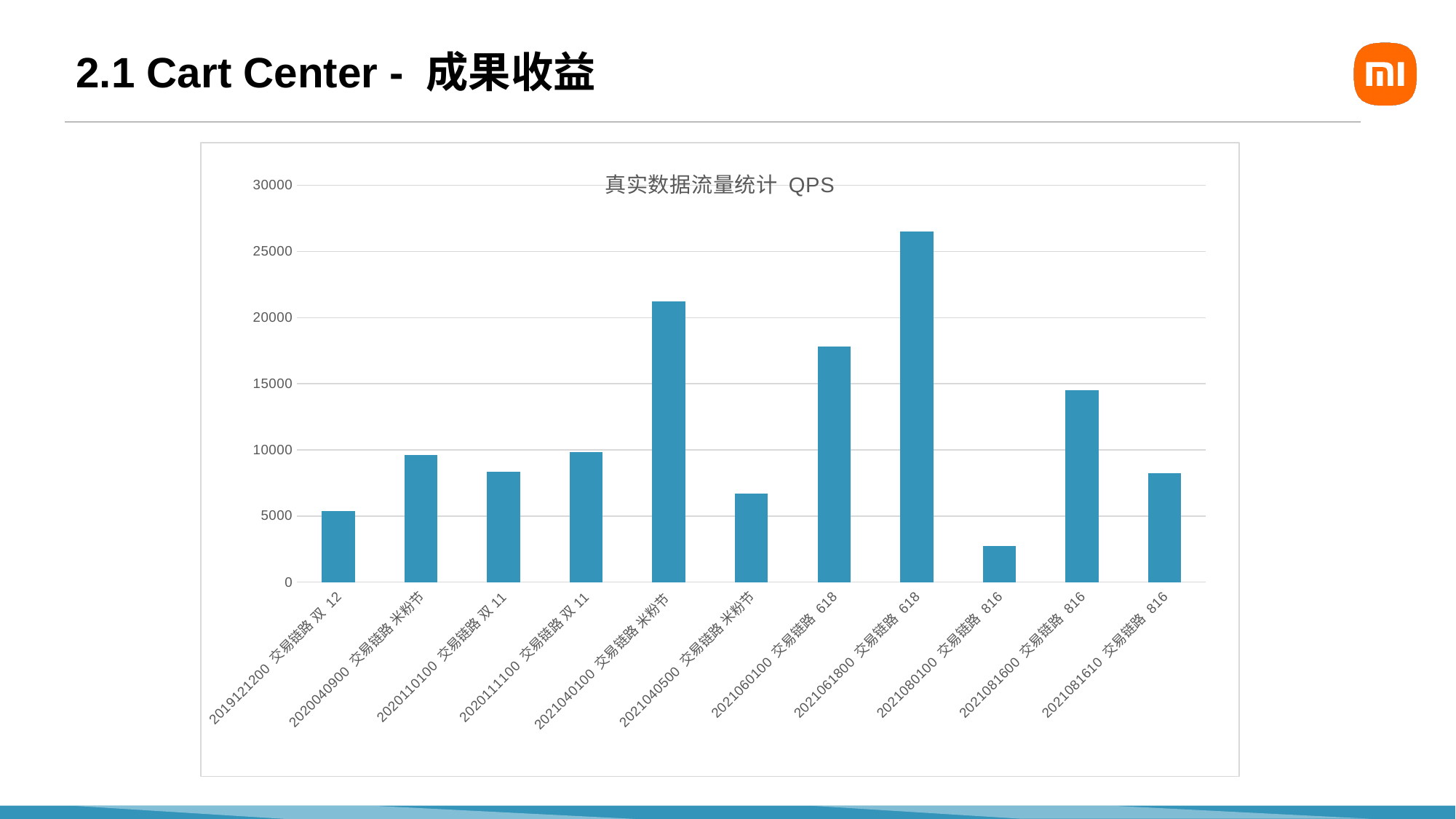

# 2.1 Cart Center - 成果收益

### Chart:

| Category | 真实数据流量统计 QPS |
|---|---|
| 2019121200 交易链路 双 12 | 5400.0 |
| 2020040900 交易链路 米粉节 | 9640.0 |
| 2020110100 交易链路 双11 | 8348.0 |
| 2020111100 交易链路 双11 | 9859.0 |
| 2021040100 交易链路 米粉节  | 21249.0 |
| 2021040500 交易链路 米粉节 | 6676.0 |
| 2021060100 交易链路 618 | 17830.0 |
| 2021061800 交易链路 618 | 26500.0 |
| 2021080100 交易链路 816 | 2723.0 |
| 2021081600 交易链路 816 | 14486.0 |
| 2021081610 交易链路 816 | 8241.0 |